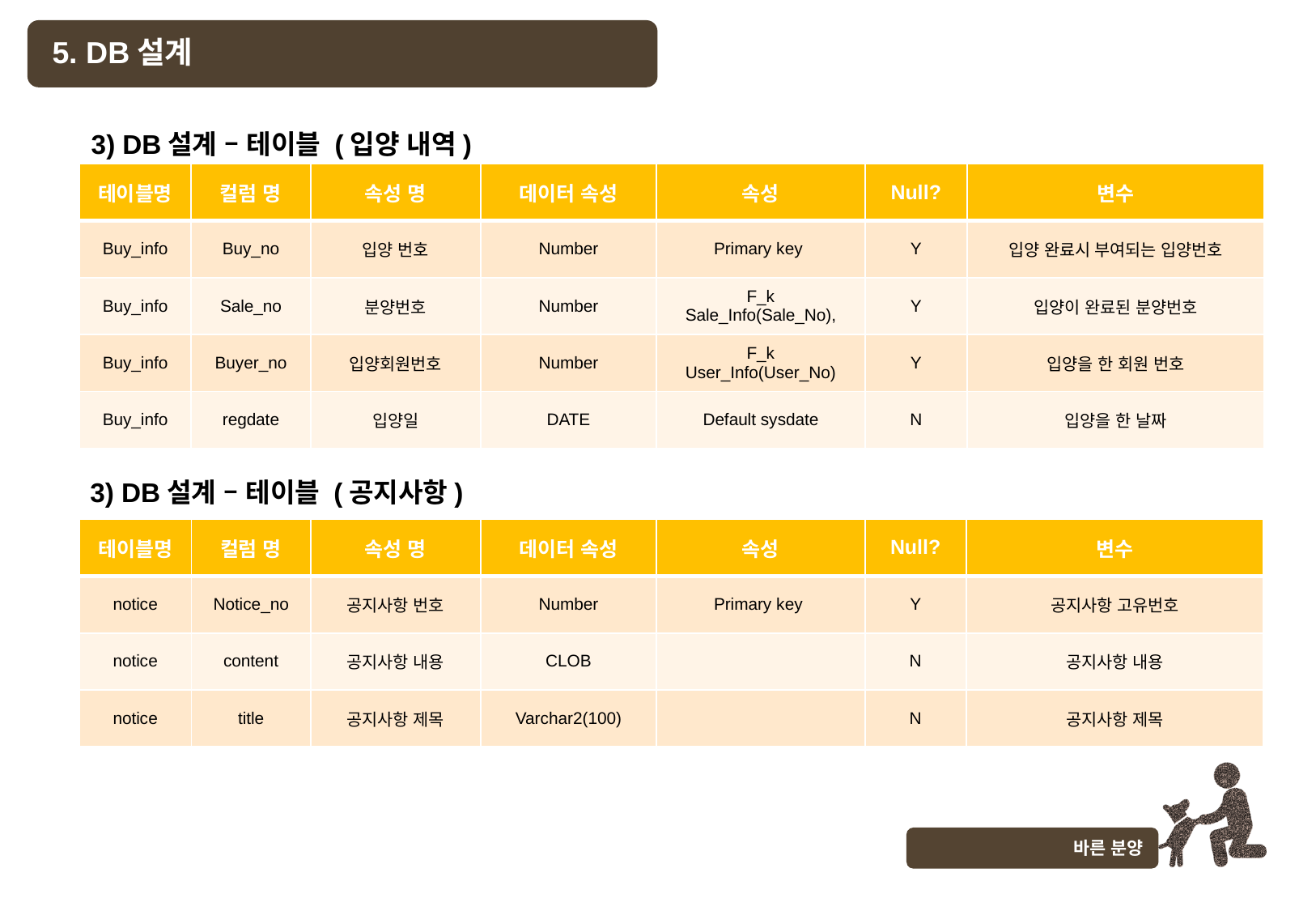

5. DB설계
3) DB설계 – 테이블 (입양 내역)
| 테이블명 | 컬럼 명 | 속성 명 | 데이터 속성 | 속성 | Null? | 변수 |
| --- | --- | --- | --- | --- | --- | --- |
| Buy\_info | Buy\_no | 입양 번호 | Number | Primary key | Y | 입양 완료시 부여되는 입양번호 |
| Buy\_info | Sale\_no | 분양번호 | Number | F\_k Sale\_Info(Sale\_No), | Y | 입양이 완료된 분양번호 |
| Buy\_info | Buyer\_no | 입양회원번호 | Number | F\_k User\_Info(User\_No) | Y | 입양을 한 회원 번호 |
| Buy\_info | regdate | 입양일 | DATE | Default sysdate | N | 입양을 한 날짜 |
3) DB설계 – 테이블 (공지사항)
| 테이블명 | 컬럼 명 | 속성 명 | 데이터 속성 | 속성 | Null? | 변수 |
| --- | --- | --- | --- | --- | --- | --- |
| notice | Notice\_no | 공지사항 번호 | Number | Primary key | Y | 공지사항 고유번호 |
| notice | content | 공지사항 내용 | CLOB |  | N | 공지사항 내용 |
| notice | title | 공지사항 제목 | Varchar2(100) |  | N | 공지사항 제목 |